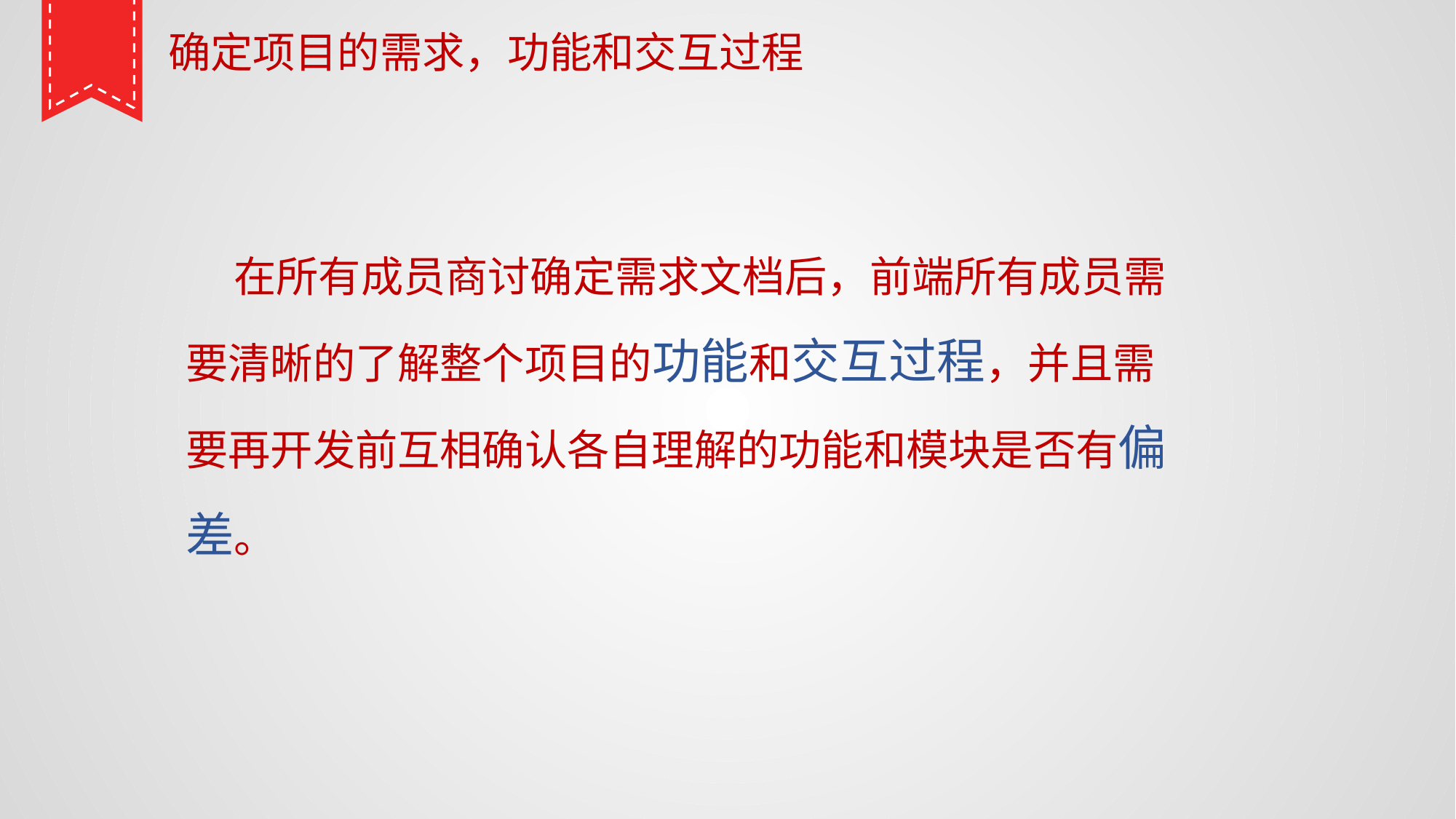

确定项目的需求，功能和交互过程
    在所有成员商讨确定需求文档后，前端所有成员需要清晰的了解整个项目的功能和交互过程，并且需要再开发前互相确认各自理解的功能和模块是否有偏差。